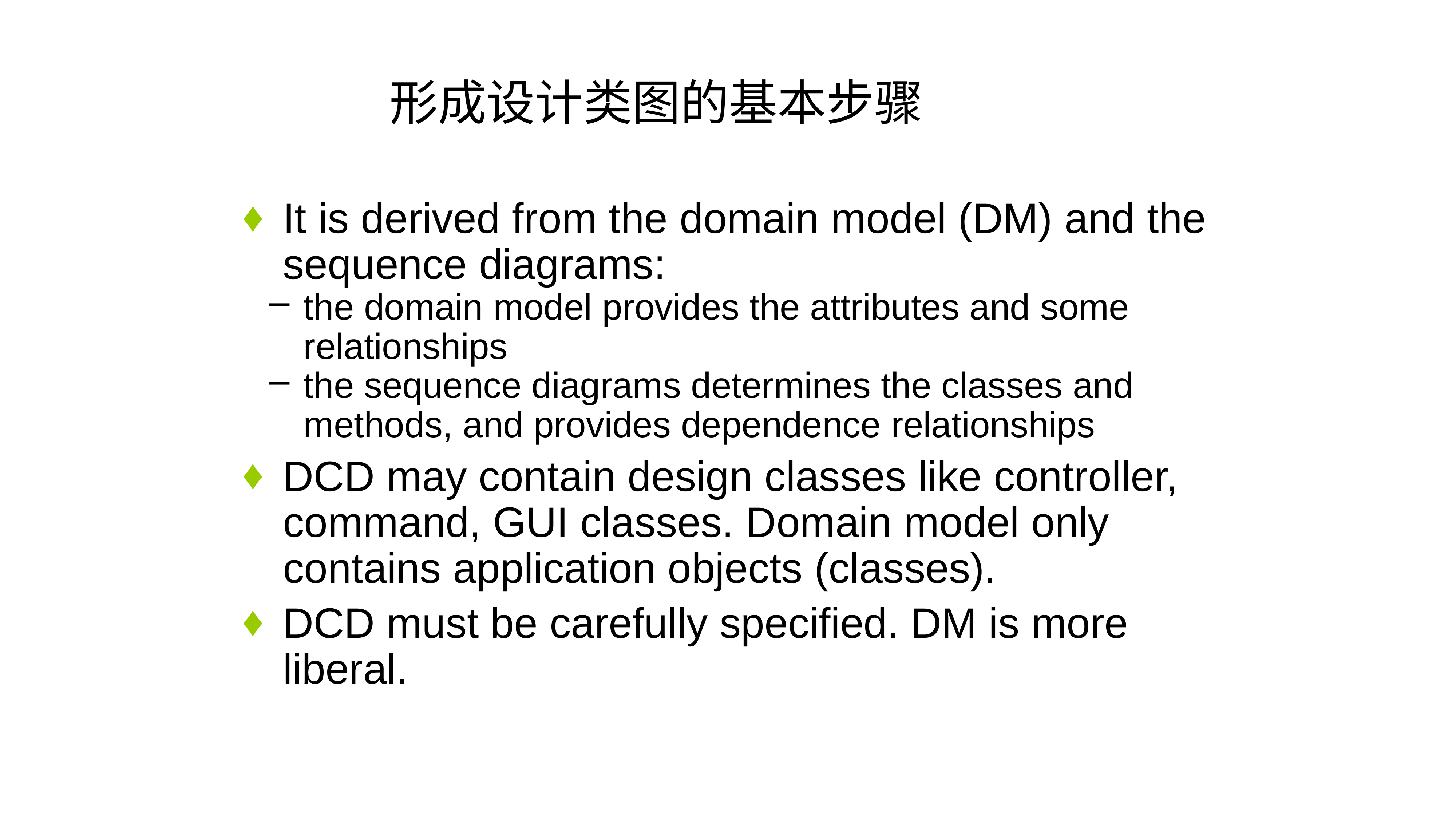

# 形成设计类图的基本步骤
It is derived from the domain model (DM) and the sequence diagrams:
the domain model provides the attributes and some relationships
the sequence diagrams determines the classes and methods, and provides dependence relationships
DCD may contain design classes like controller, command, GUI classes. Domain model only contains application objects (classes).
DCD must be carefully specified. DM is more liberal.